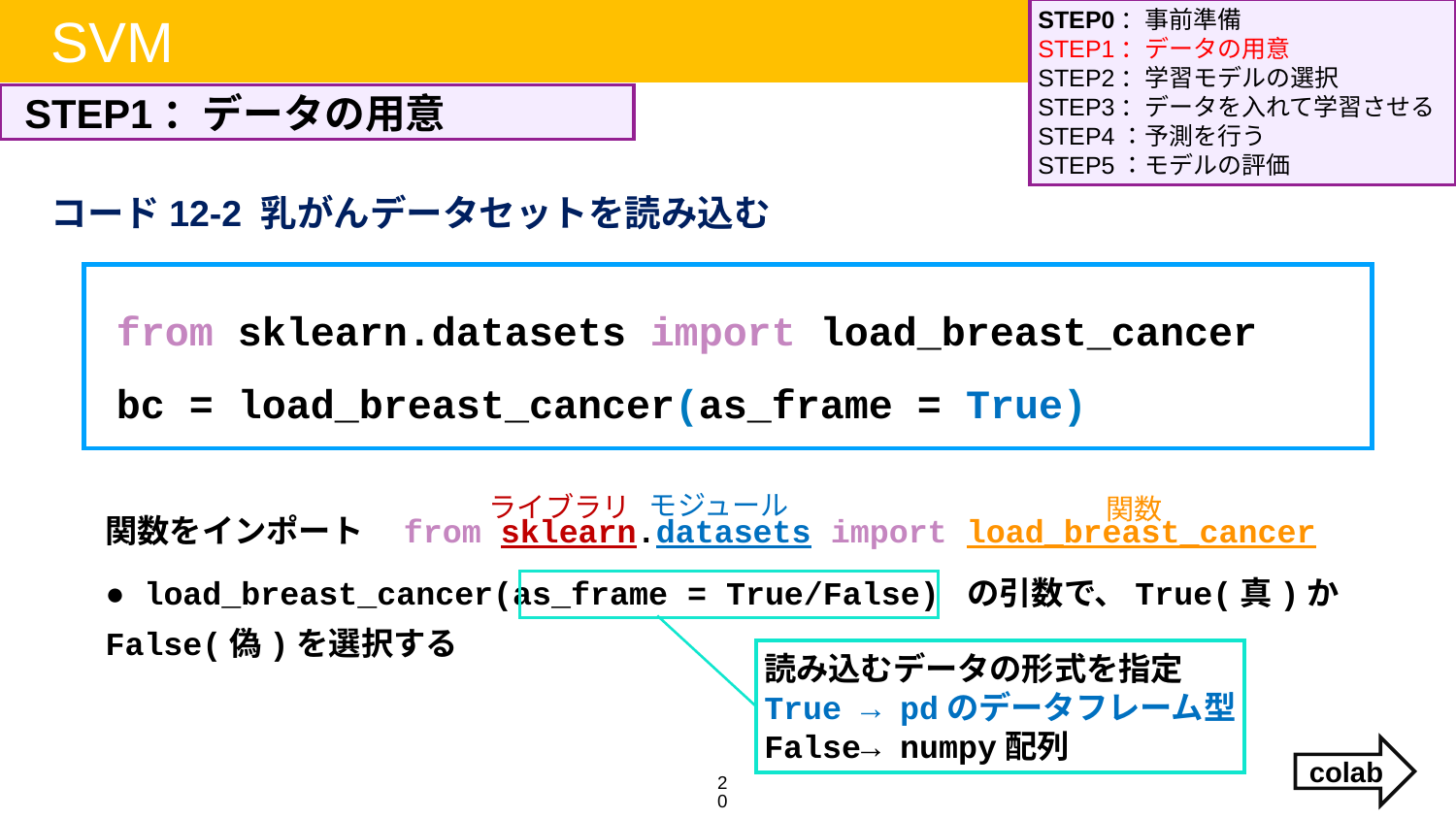

STEP0：事前準備
STEP1：データの用意
STEP2：学習モデルの選択
STEP3：データを入れて学習させる
STEP4：予測を行う
STEP5：モデルの評価
SVM
STEP1：データの用意
コード12-2 乳がんデータセットを読み込む
from sklearn.datasets import load_breast_cancer
bc = load_breast_cancer(as_frame = True)

関数をインポート　from sklearn.datasets import load_breast_cancer
● load_breast_cancer(as_frame = True/False) の引数で、True(真)かFalse(偽)を選択する
モジュール
ライブラリ
関数

読み込むデータの形式を指定
True → pdのデータフレーム型
False→ numpy配列
colab
20